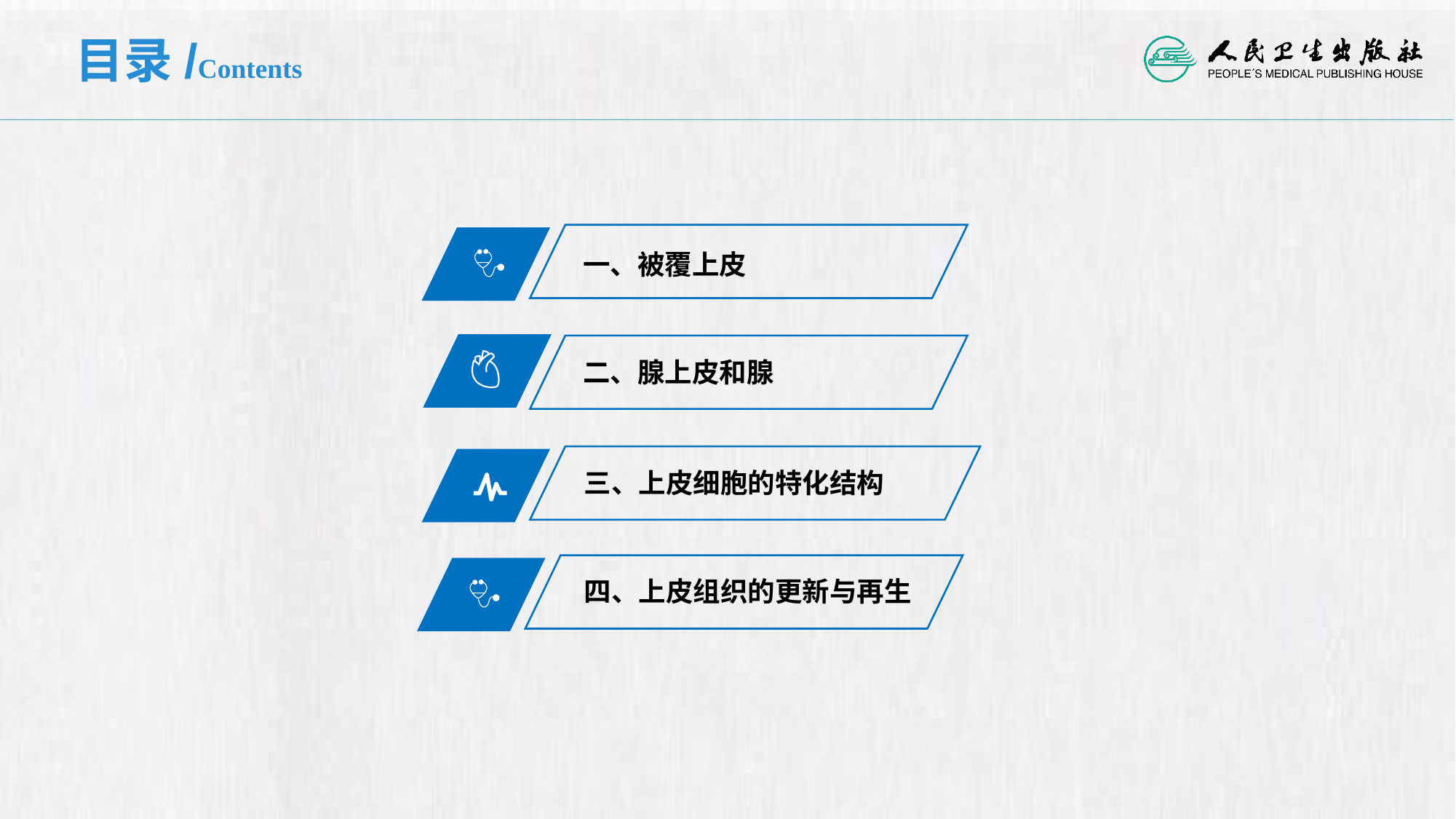

一、被覆上皮

二、腺上皮和腺

三、上皮细胞的特化结构

四、上皮组织的更新与再生